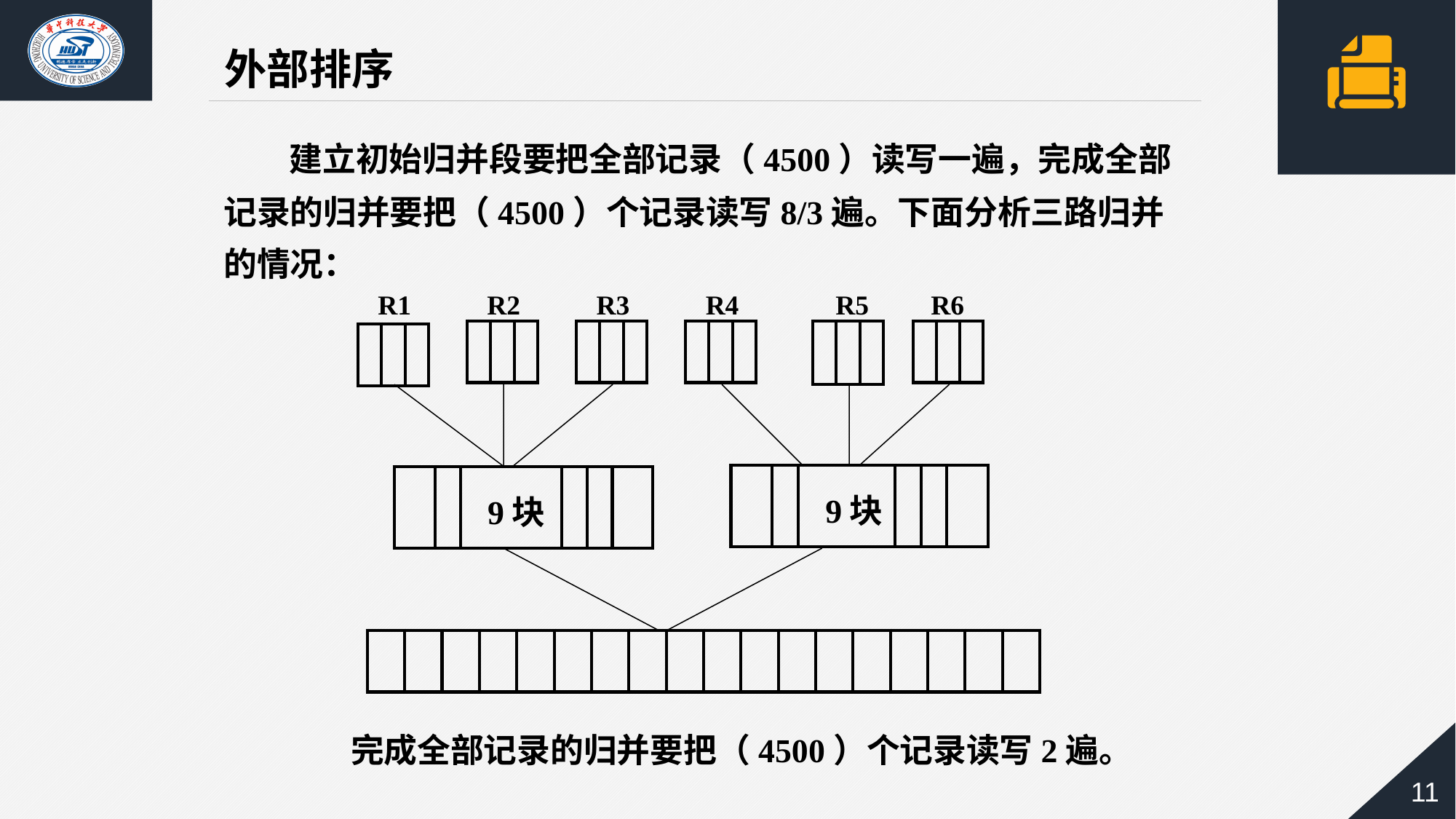

外部排序

       建立初始归并段要把全部记录（4500）读写一遍，完成全部记录的归并要把（4500）个记录读写8/3遍。下面分析三路归并的情况：
R1           R2           R3           R4              R5         R6
|  |  |  |
| --- | --- | --- |
|  |  |  |
| --- | --- | --- |
|  |  |  |
| --- | --- | --- |
|  |  |  |
| --- | --- | --- |
|  |  |  |
| --- | --- | --- |
|  |  |  |
| --- | --- | --- |

|  |  | 9块 |  |  |  |
| --- | --- | --- | --- | --- | --- |
|  |  | 9块 |  |  |  |
| --- | --- | --- | --- | --- | --- |

|  |  |  |  |  |  |  |  |  |  |  |  |  |  |  |  |  |  |
| --- | --- | --- | --- | --- | --- | --- | --- | --- | --- | --- | --- | --- | --- | --- | --- | --- | --- |
完成全部记录的归并要把（4500）个记录读写2遍。